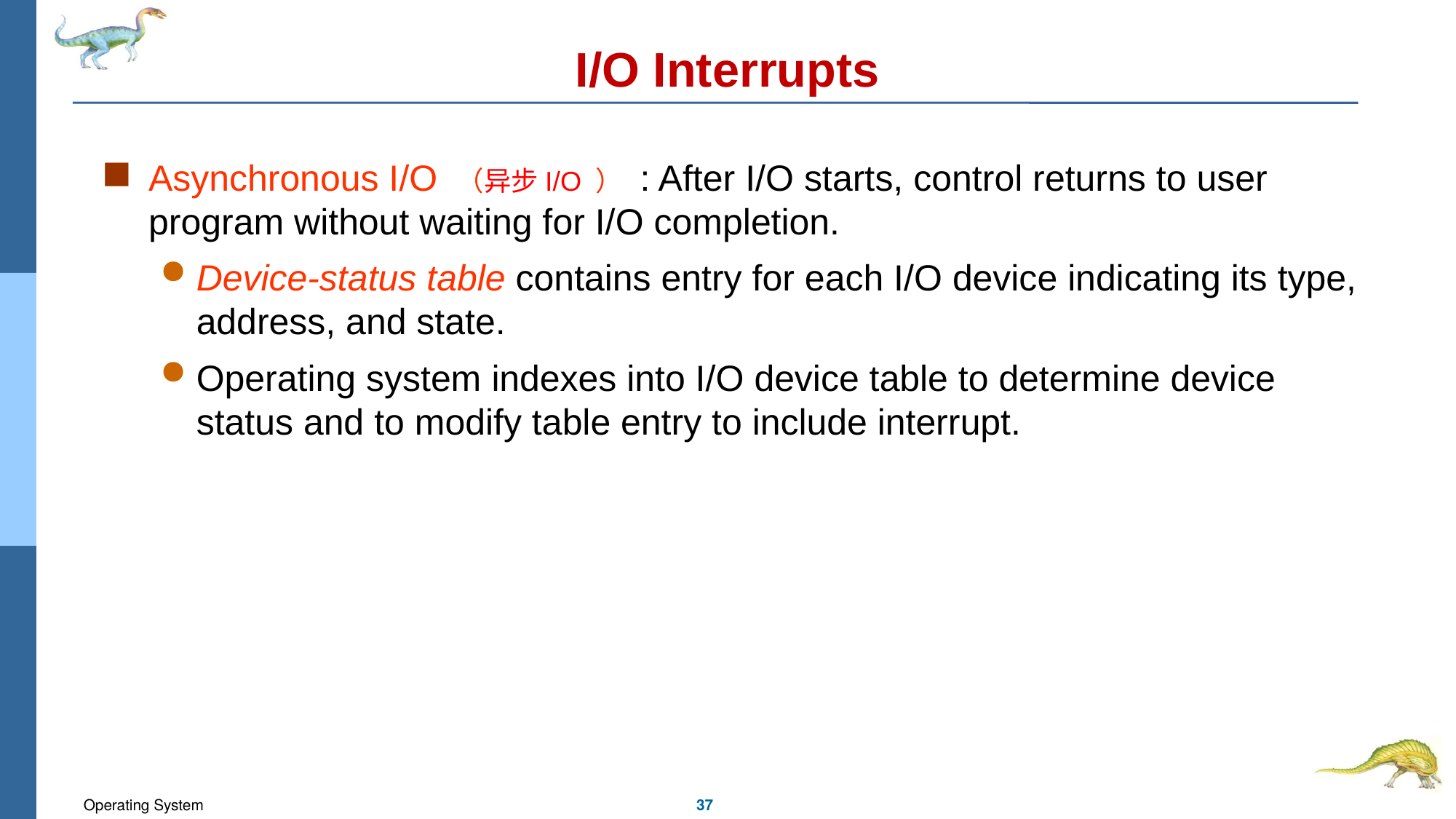

# I/O Interrupts
Asynchronous I/O （异步I/O ） : After I/O starts, control returns to user program without waiting for I/O completion.
Device-status table contains entry for each I/O device indicating its type, address, and state.
Operating system indexes into I/O device table to determine device status and to modify table entry to include interrupt.